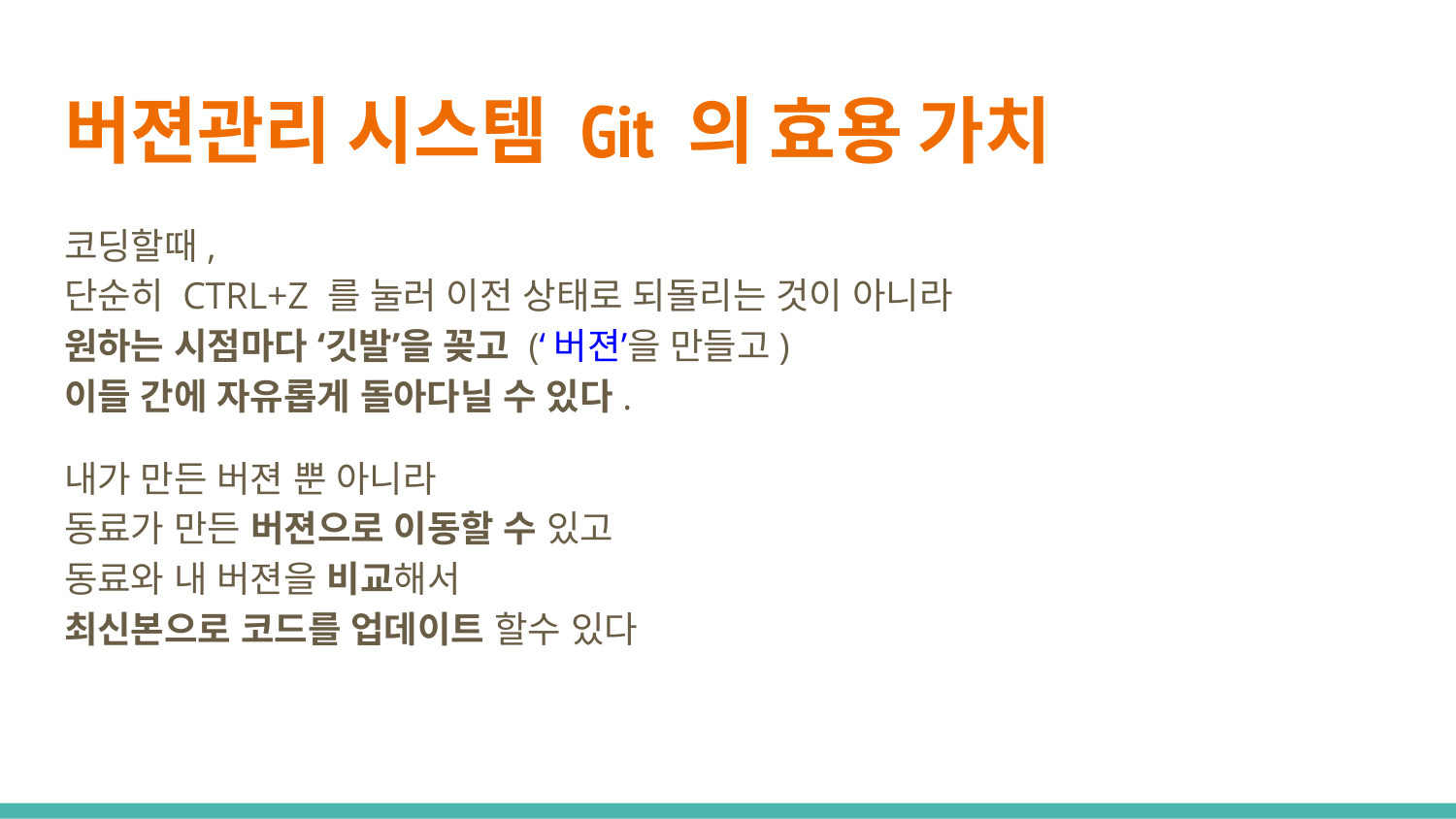

# 버젼관리 시스템 Git 의 효용 가치
코딩할때,
단순히 CTRL+Z 를 눌러 이전 상태로 되돌리는 것이 아니라
원하는 시점마다 ‘깃발’을 꽂고 (‘버젼’을 만들고)
이들 간에 자유롭게 돌아다닐 수 있다.
내가 만든 버젼 뿐 아니라
동료가 만든 버젼으로 이동할 수 있고
동료와 내 버젼을 비교해서
최신본으로 코드를 업데이트 할수 있다